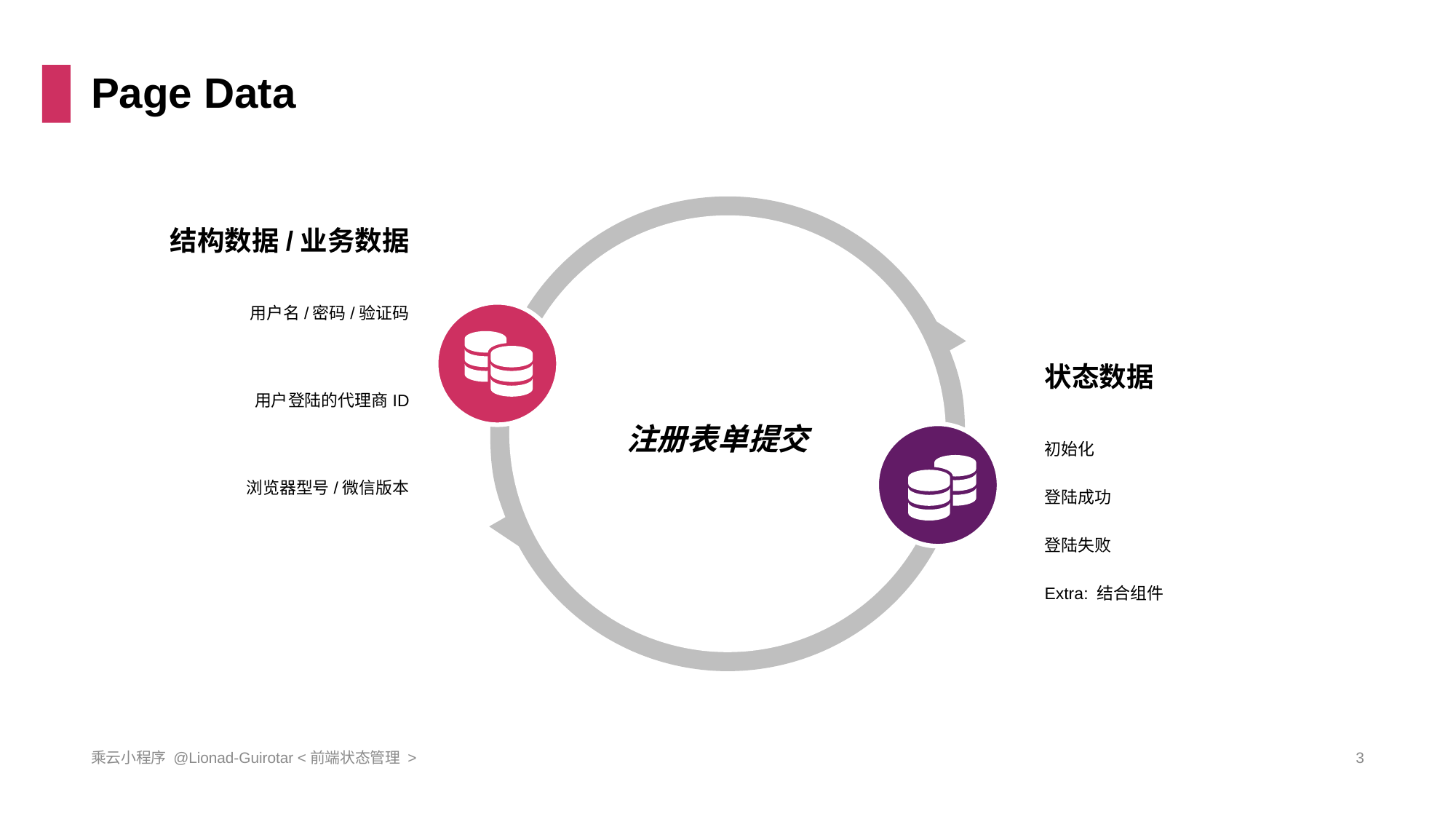

# Page Data

结构数据/业务数据
用户名/密码/验证码

状态数据
用户登陆的代理商ID

初始化

登陆成功

登陆失败

Extra: 结合组件

浏览器型号/微信版本

注册表单提交

乘云小程序 @Lionad-Guirotar <前端状态管理 >
3